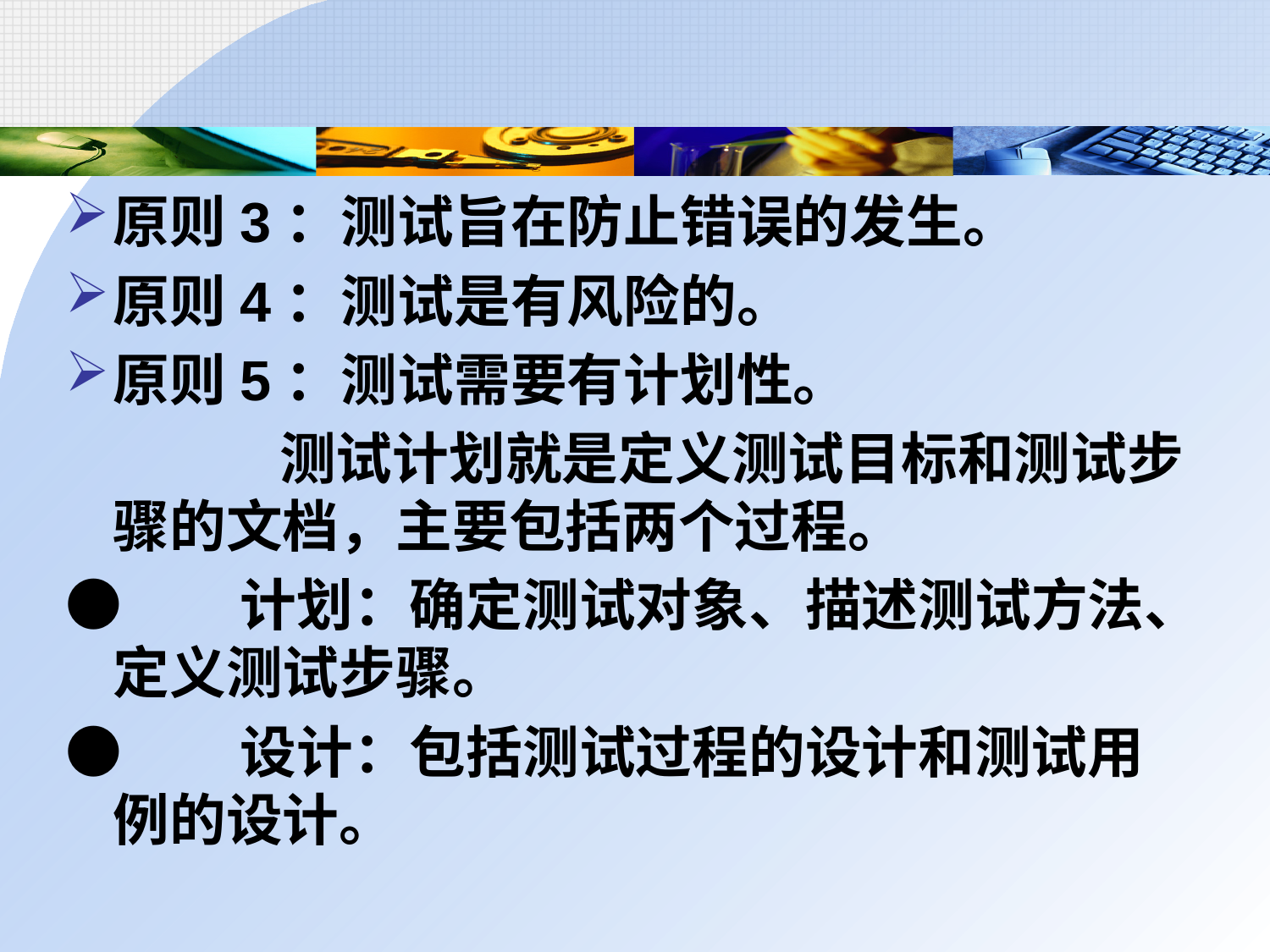

原则3：测试旨在防止错误的发生。
原则4：测试是有风险的。
原则5：测试需要有计划性。
		  测试计划就是定义测试目标和测试步骤的文档，主要包括两个过程。
●	计划：确定测试对象、描述测试方法、定义测试步骤。
●	设计：包括测试过程的设计和测试用例的设计。